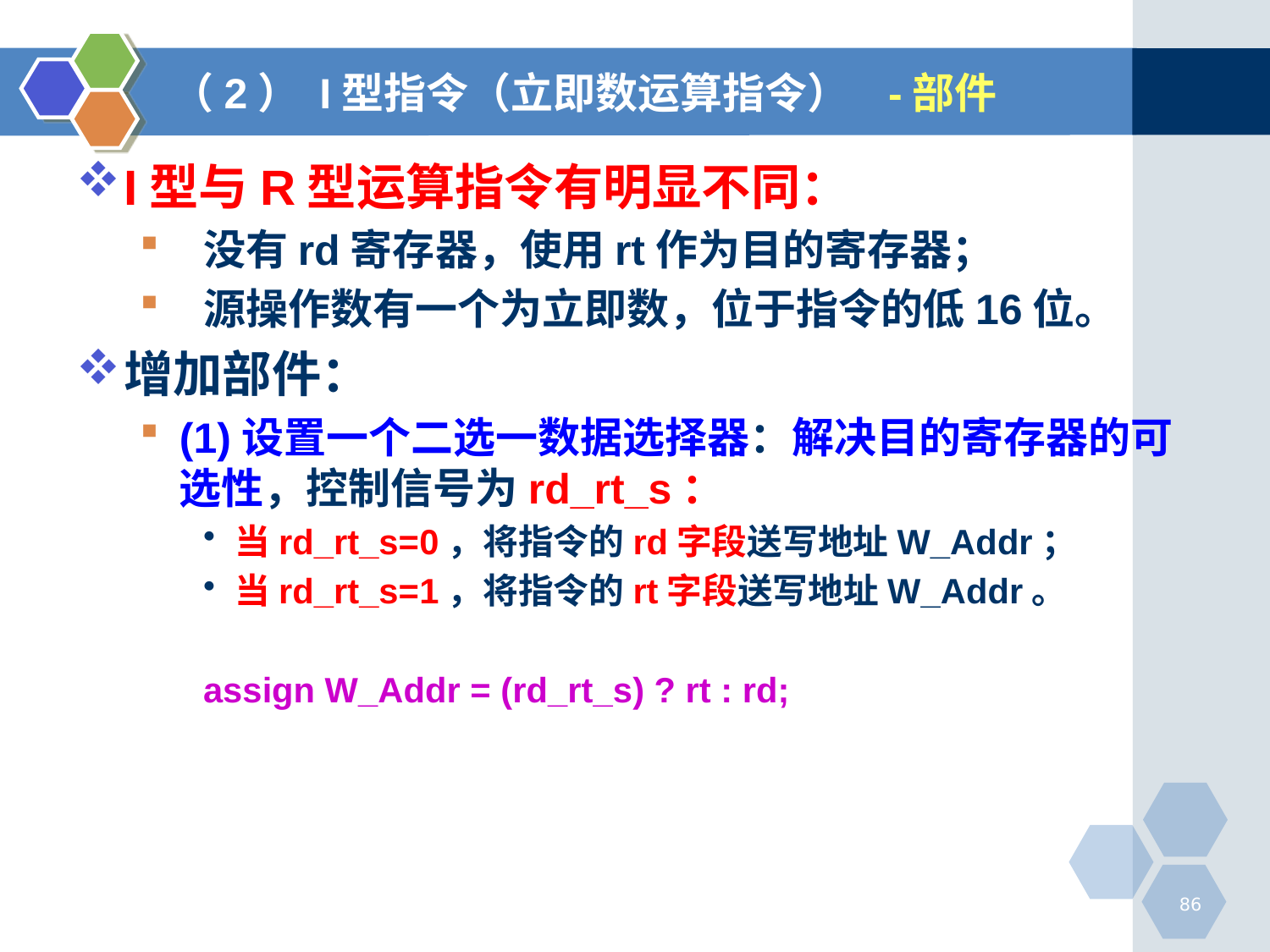

# （2） I型指令（立即数运算指令）   -部件
I型与R型运算指令有明显不同：
没有rd寄存器，使用rt作为目的寄存器；
源操作数有一个为立即数，位于指令的低16位。
增加部件：
(1)设置一个二选一数据选择器：解决目的寄存器的可选性，控制信号为rd_rt_s：
当rd_rt_s=0，将指令的rd字段送写地址W_Addr；
当rd_rt_s=1，将指令的rt字段送写地址W_Addr。

assign W_Addr = (rd_rt_s) ? rt : rd;

86